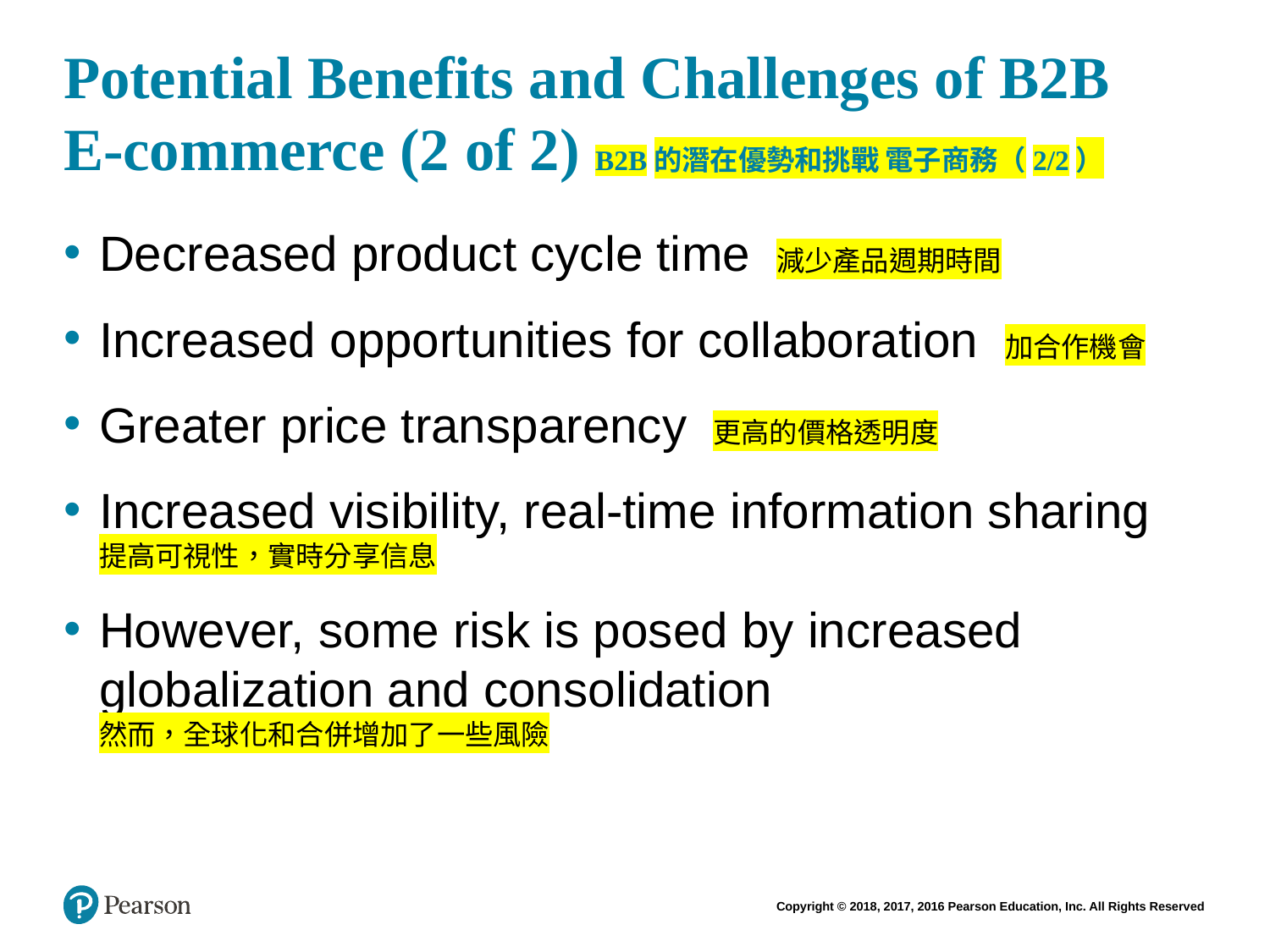

# Potential Benefits and Challenges of B2B E-commerce (2 of 2) B2B的潛在優勢和挑戰 電子商務（2/2）
Decreased product cycle time 減少產品週期時間
Increased opportunities for collaboration 加合作機會
Greater price transparency 更高的價格透明度
Increased visibility, real-time information sharing
提高可視性，實時分享信息
However, some risk is posed by increased globalization and consolidation
然而，全球化和合併增加了一些風險